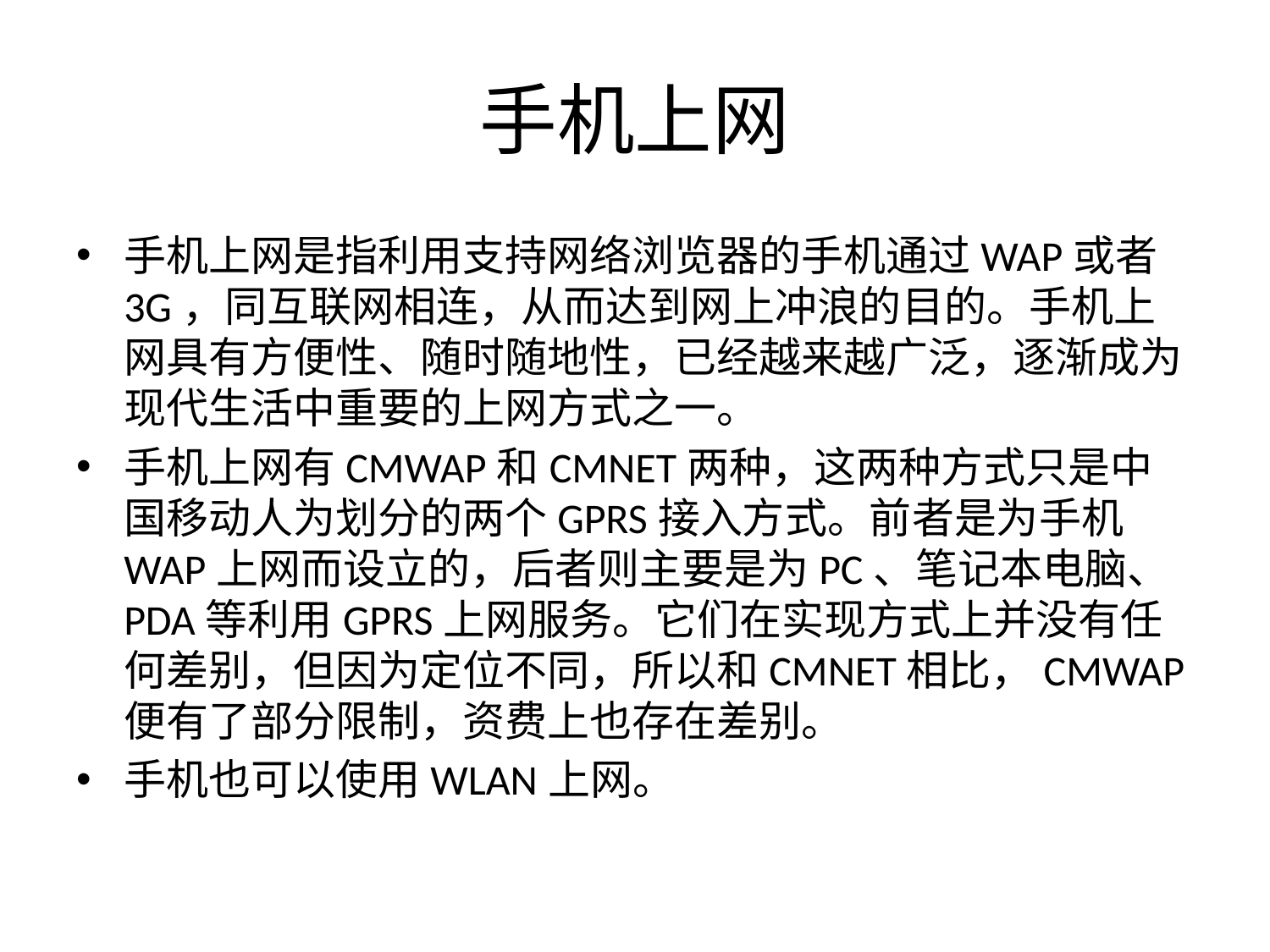

# 手机上网
手机上网是指利用支持网络浏览器的手机通过WAP或者3G，同互联网相连，从而达到网上冲浪的目的。手机上网具有方便性、随时随地性，已经越来越广泛，逐渐成为现代生活中重要的上网方式之一。
手机上网有CMWAP和CMNET两种，这两种方式只是中国移动人为划分的两个GPRS接入方式。前者是为手机WAP上网而设立的，后者则主要是为PC、笔记本电脑、PDA等利用GPRS上网服务。它们在实现方式上并没有任何差别，但因为定位不同，所以和CMNET相比，CMWAP便有了部分限制，资费上也存在差别。
手机也可以使用WLAN上网。